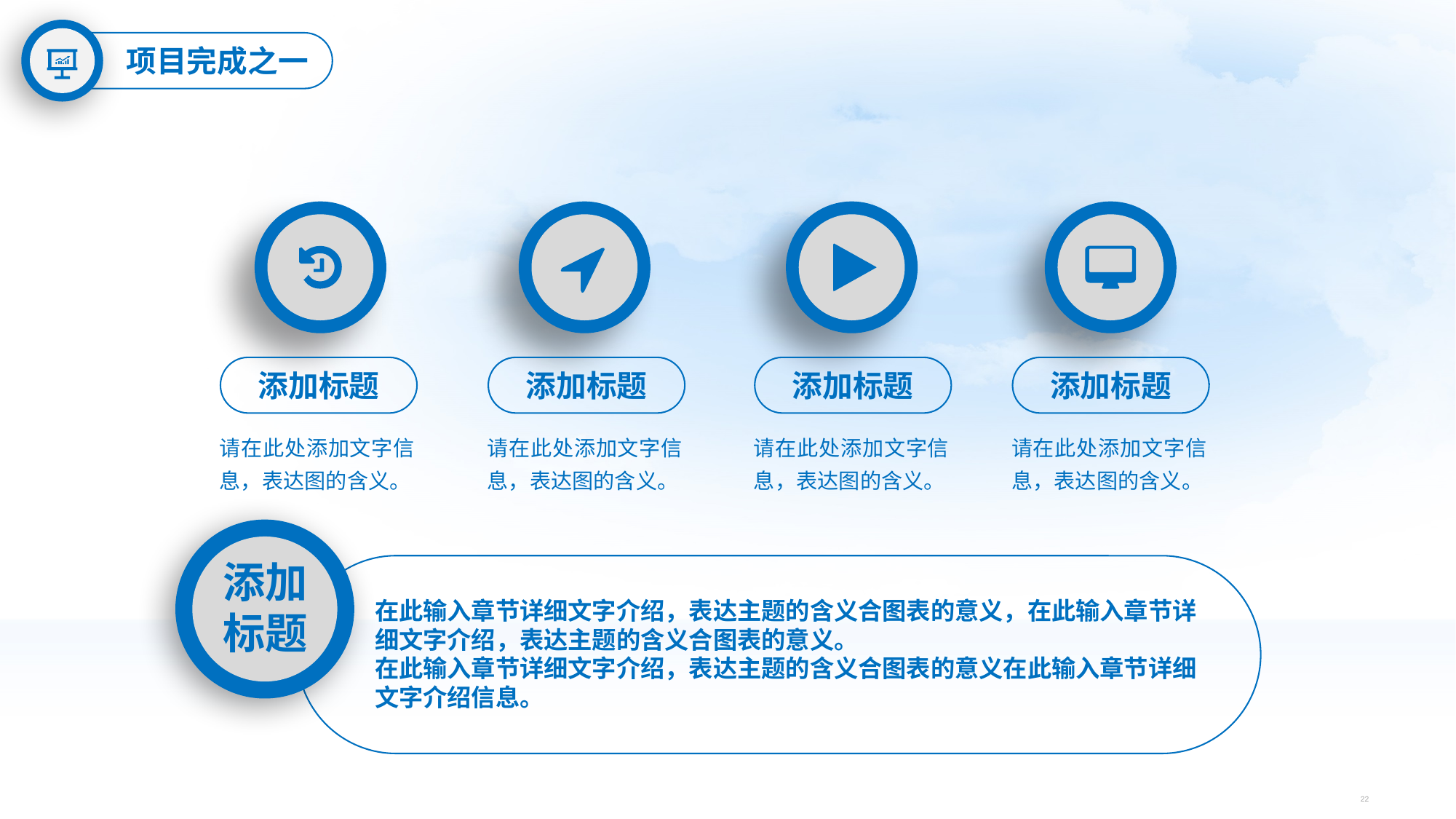

项目完成之一

添加标题
添加标题
添加标题
添加标题
请在此处添加文字信息，表达图的含义。
请在此处添加文字信息，表达图的含义。
请在此处添加文字信息，表达图的含义。
请在此处添加文字信息，表达图的含义。

添加
标题

在此输入章节详细文字介绍，表达主题的含义合图表的意义，在此输入章节详细文字介绍，表达主题的含义合图表的意义。
在此输入章节详细文字介绍，表达主题的含义合图表的意义在此输入章节详细文字介绍信息。
延时符